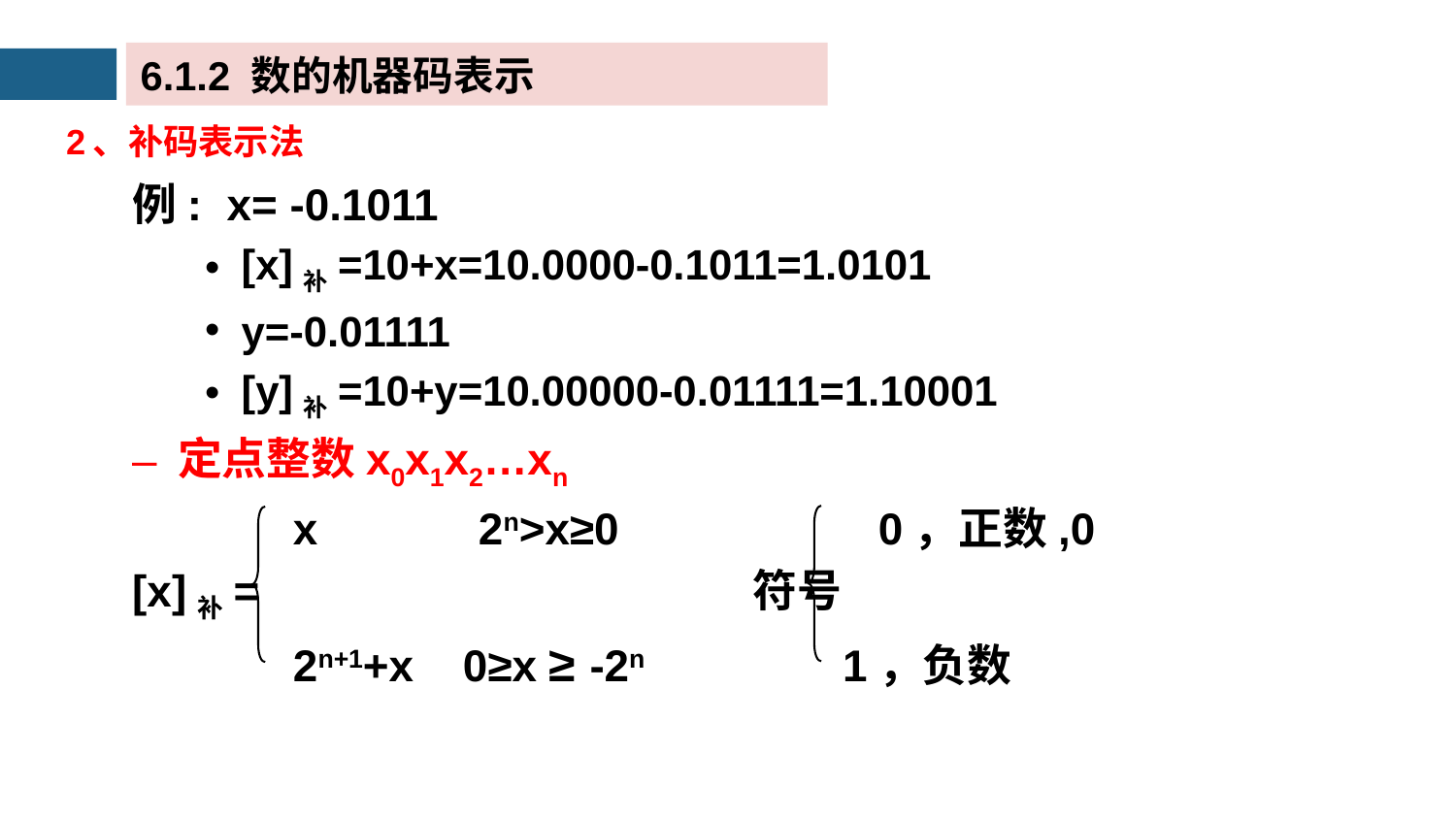

6.1.2 数的机器码表示
2、补码表示法
例:  x= -0.1011
[x]补=10+x=10.0000-0.1011=1.0101
y=-0.01111
[y]补=10+y=10.00000-0.01111=1.10001
定点整数x0x1x2…xn
             x             2n>x≥0                     0，正数,0
[x]补=                                       符号
             2n+1+x    0≥x ≥ -2n                1，负数